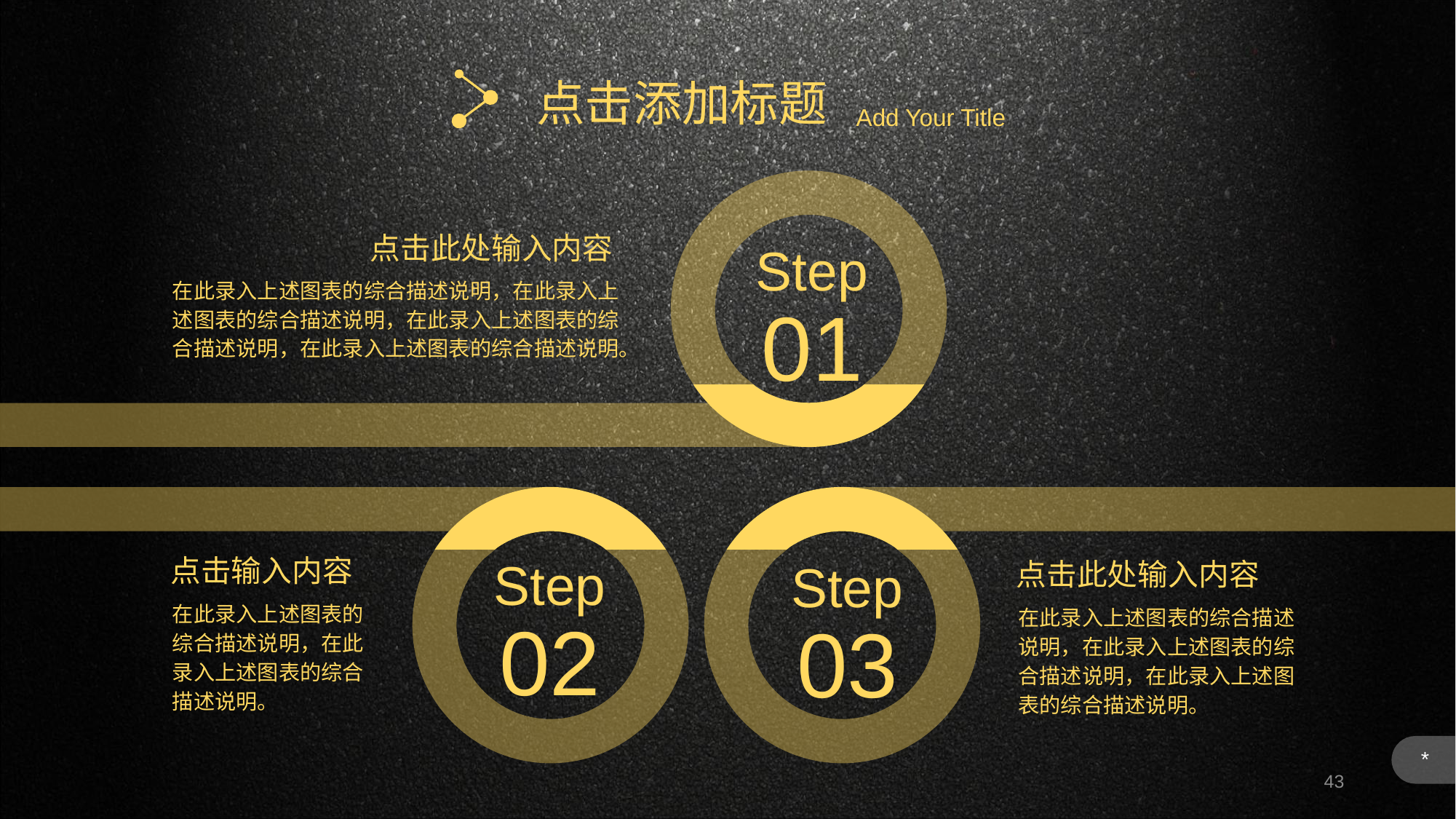

点击添加标题

Add Your Title

点击此处输入内容
Step
01
在此录入上述图表的综合描述说明，在此录入上述图表的综合描述说明，在此录入上述图表的综合描述说明，在此录入上述图表的综合描述说明。

点击输入内容
点击此处输入内容
Step
02
Step
03
在此录入上述图表的综合描述说明，在此录入上述图表的综合描述说明。
在此录入上述图表的综合描述说明，在此录入上述图表的综合描述说明，在此录入上述图表的综合描述说明。

*
43